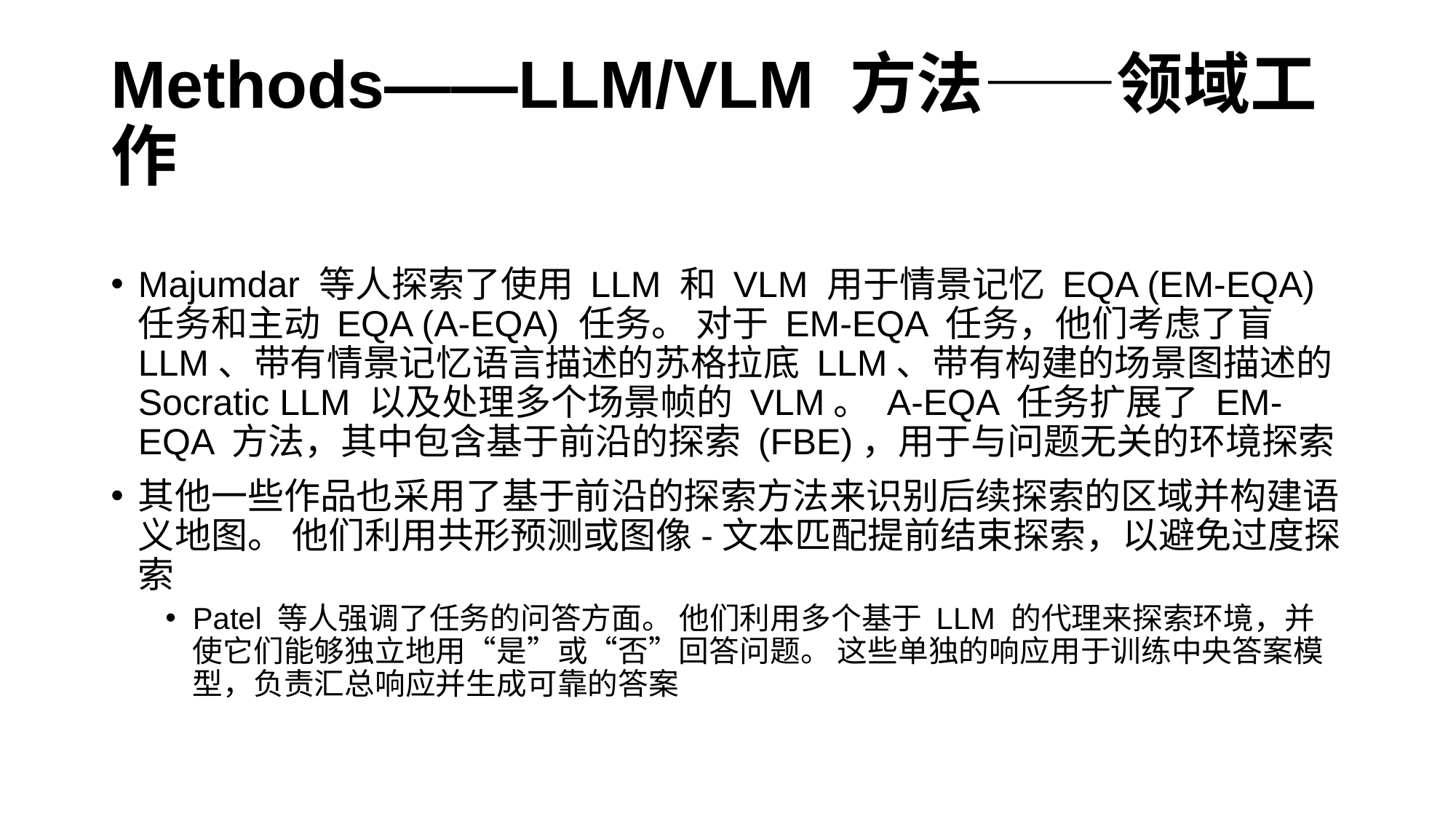

# Methods——LLM/VLM 方法——领域工作
Majumdar 等人探索了使用 LLM 和 VLM 用于情景记忆 EQA (EM-EQA) 任务和主动 EQA (A-EQA) 任务。 对于 EM-EQA 任务，他们考虑了盲 LLM、带有情景记忆语言描述的苏格拉底 LLM、带有构建的场景图描述的Socratic LLM 以及处理多个场景帧的 VLM。 A-EQA 任务扩展了 EM-EQA 方法，其中包含基于前沿的探索 (FBE)，用于与问题无关的环境探索
其他一些作品也采用了基于前沿的探索方法来识别后续探索的区域并构建语义地图。 他们利用共形预测或图像-文本匹配提前结束探索，以避免过度探索
Patel 等人强调了任务的问答方面。 他们利用多个基于 LLM 的代理来探索环境，并使它们能够独立地用“是”或“否”回答问题。 这些单独的响应用于训练中央答案模型，负责汇总响应并生成可靠的答案